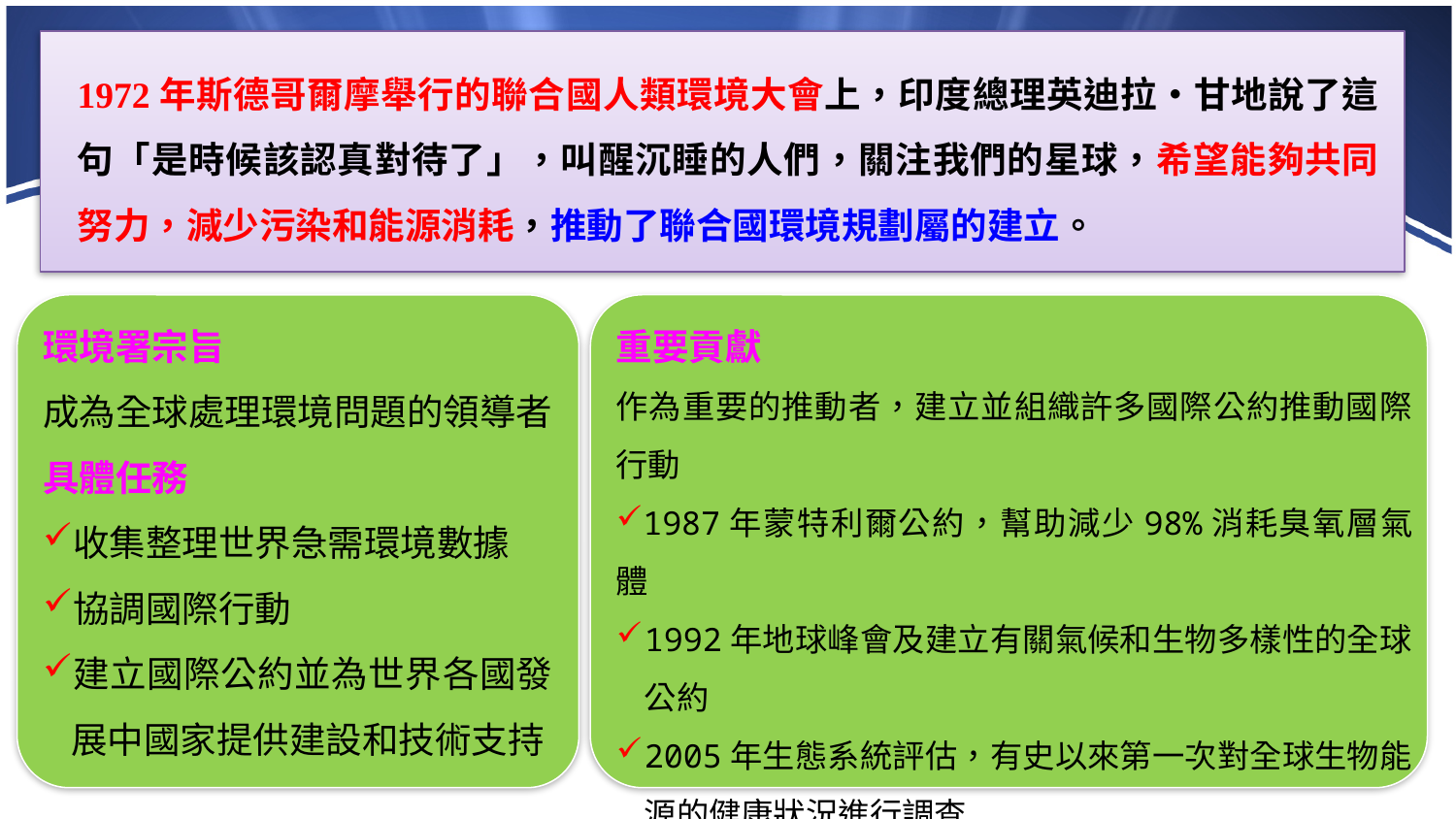

1972年斯德哥爾摩舉行的聯合國人類環境大會上，印度總理英迪拉•甘地說了這句「是時候該認真對待了」，叫醒沉睡的人們，關注我們的星球，希望能夠共同努力，減少污染和能源消耗，推動了聯合國環境規劃屬的建立。

環境署宗旨
成為全球處理環境問題的領導者
具體任務
收集整理世界急需環境數據
協調國際行動
建立國際公約並為世界各國發展中國家提供建設和技術支持

重要貢獻
作為重要的推動者，建立並組織許多國際公約推動國際行動
1987年蒙特利爾公約，幫助減少98%消耗臭氧層氣體
1992年地球峰會及建立有關氣候和生物多樣性的全球公約
2005年生態系統評估，有史以來第一次對全球生物能源的健康狀況進行調查